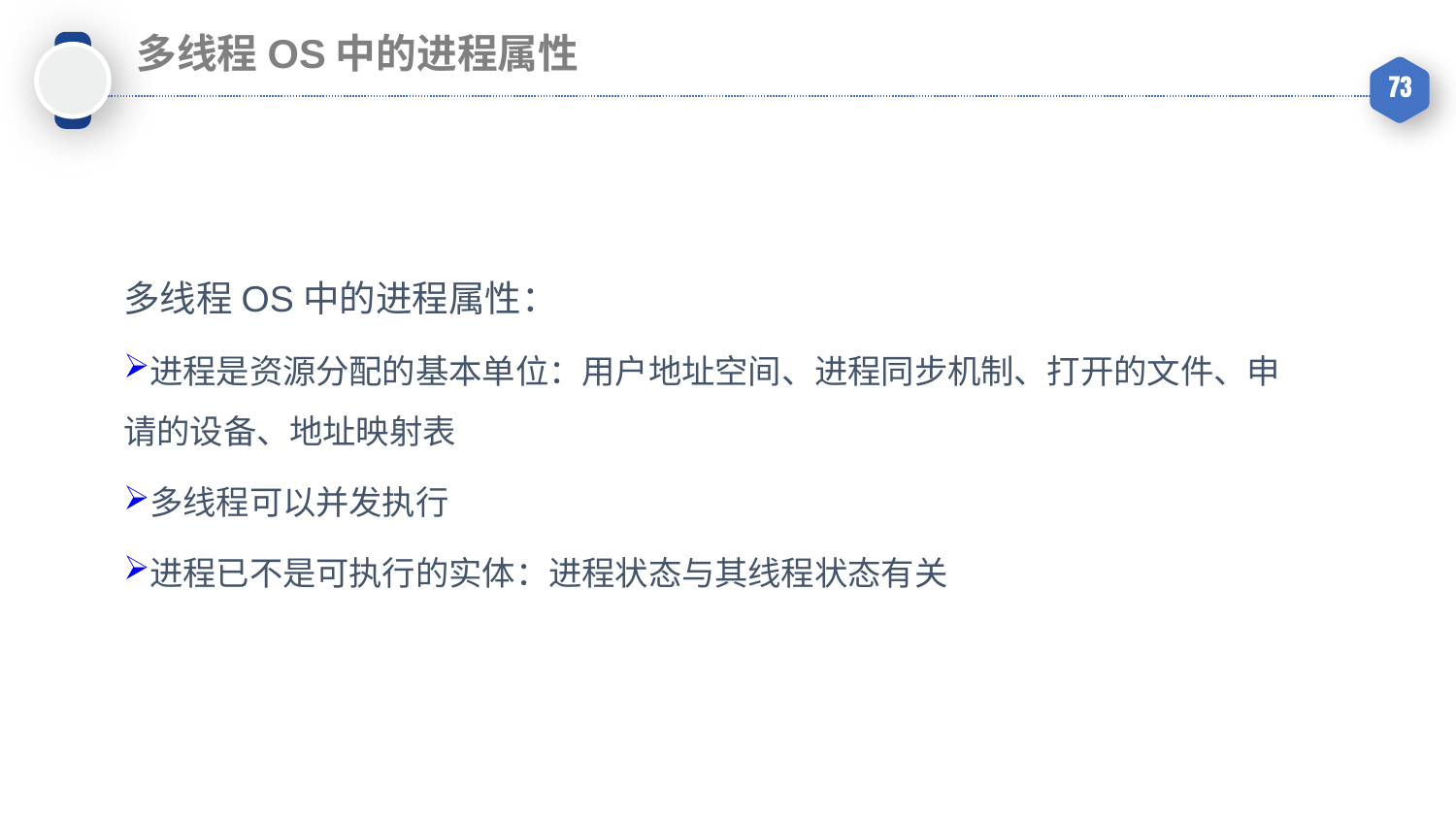

多线程OS中的进程属性
多线程OS中的进程属性：
进程是资源分配的基本单位：用户地址空间、进程同步机制、打开的文件、申请的设备、地址映射表
多线程可以并发执行
进程已不是可执行的实体：进程状态与其线程状态有关